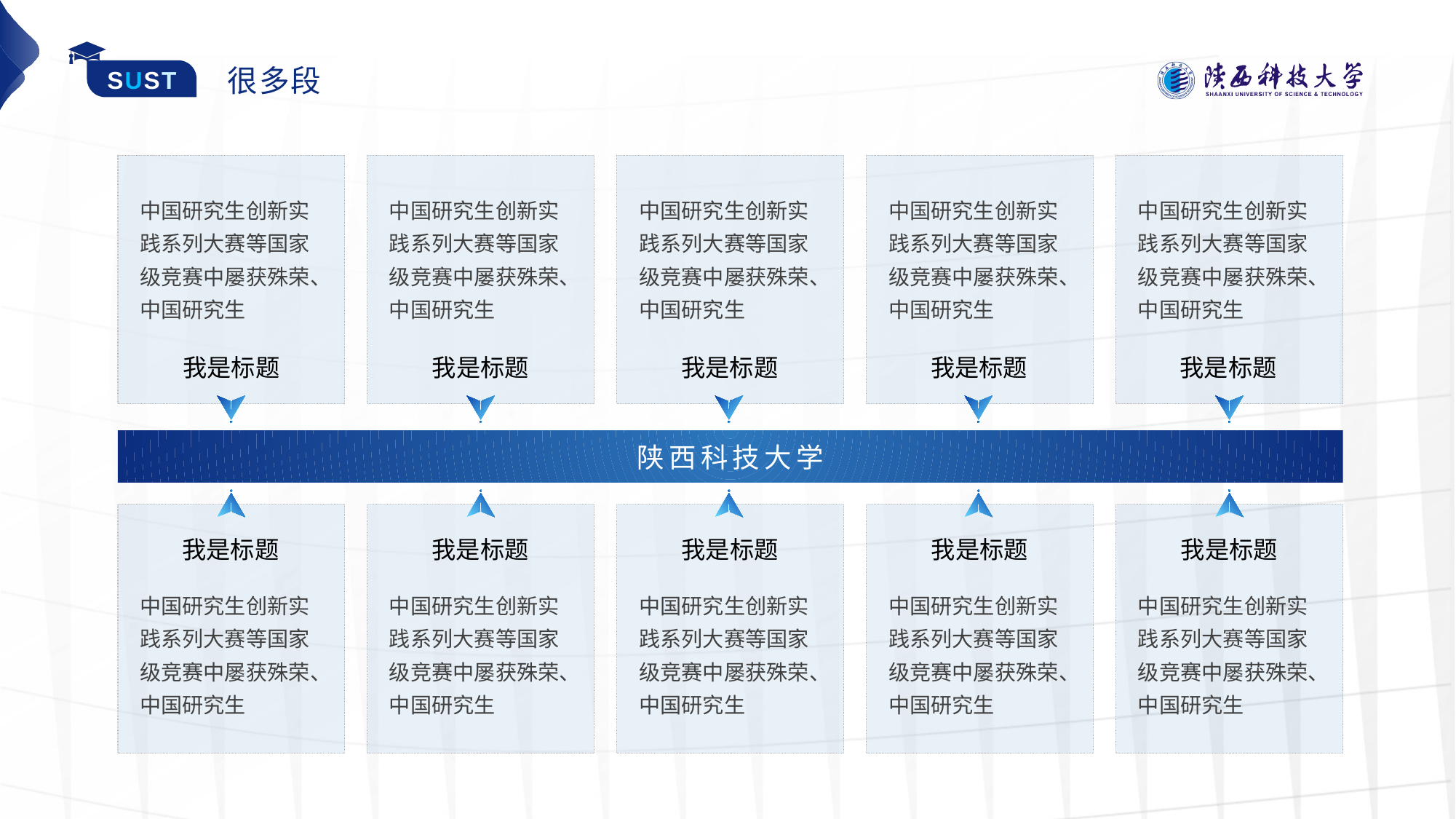

很多段

中国研究生创新实践系列大赛等国家级竞赛中屡获殊荣、中国研究生
中国研究生创新实践系列大赛等国家级竞赛中屡获殊荣、中国研究生
中国研究生创新实践系列大赛等国家级竞赛中屡获殊荣、中国研究生
中国研究生创新实践系列大赛等国家级竞赛中屡获殊荣、中国研究生
中国研究生创新实践系列大赛等国家级竞赛中屡获殊荣、中国研究生
我是标题
我是标题
我是标题
我是标题
我是标题

陕西科技大学

我是标题
我是标题
我是标题
我是标题
我是标题
中国研究生创新实践系列大赛等国家级竞赛中屡获殊荣、中国研究生
中国研究生创新实践系列大赛等国家级竞赛中屡获殊荣、中国研究生
中国研究生创新实践系列大赛等国家级竞赛中屡获殊荣、中国研究生
中国研究生创新实践系列大赛等国家级竞赛中屡获殊荣、中国研究生
中国研究生创新实践系列大赛等国家级竞赛中屡获殊荣、中国研究生